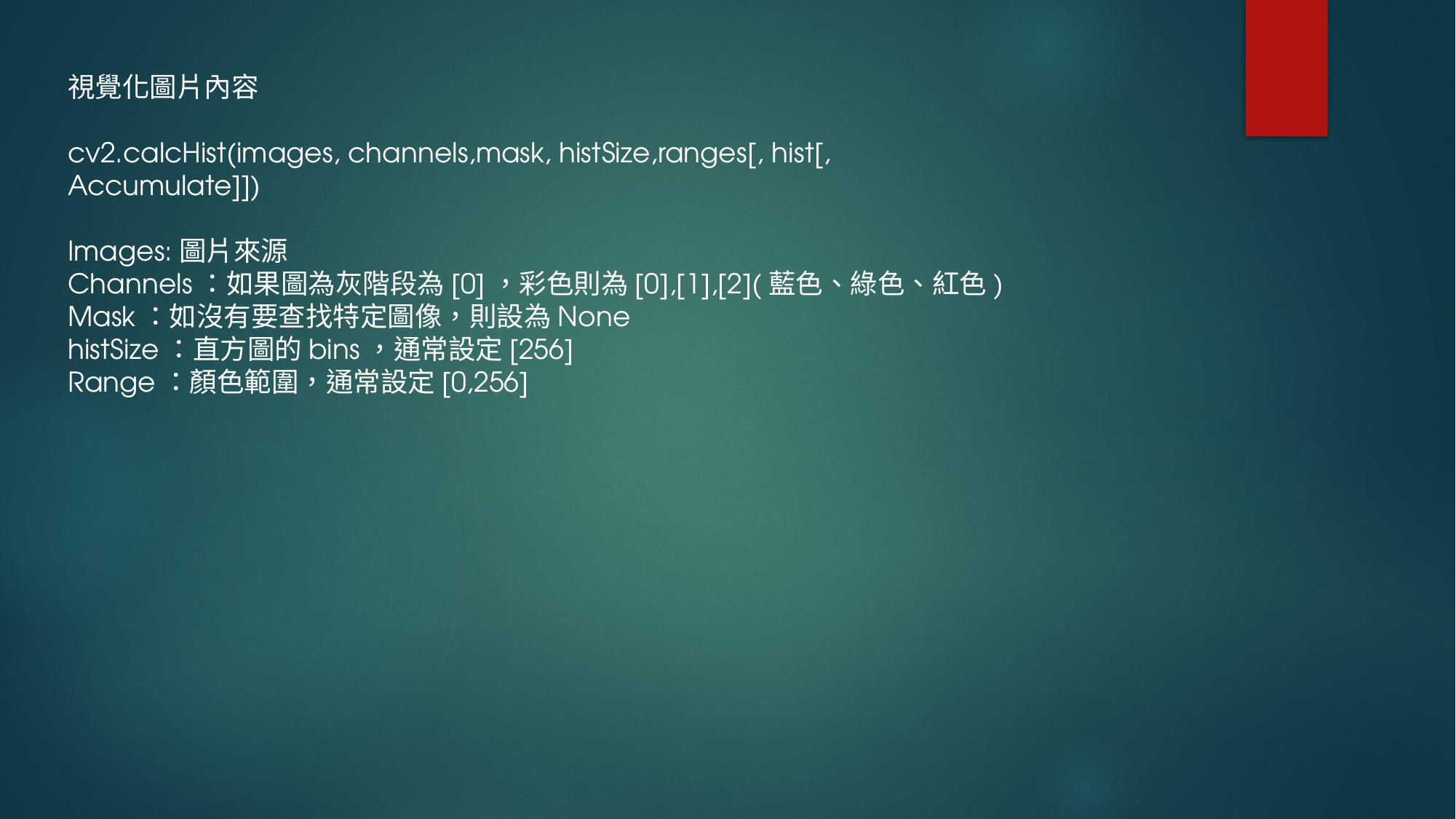

視覺化圖片內容

cv2.calcHist(images, channels,mask, histSize,ranges[, hist[,
Accumulate]])

Images:圖片來源
Channels：如果圖為灰階段為[0]，彩色則為[0],[1],[2](藍色、綠色、紅色)
Mask：如沒有要查找特定圖像，則設為None
histSize：直方圖的bins，通常設定[256]
Range：顏色範圍，通常設定[0,256]